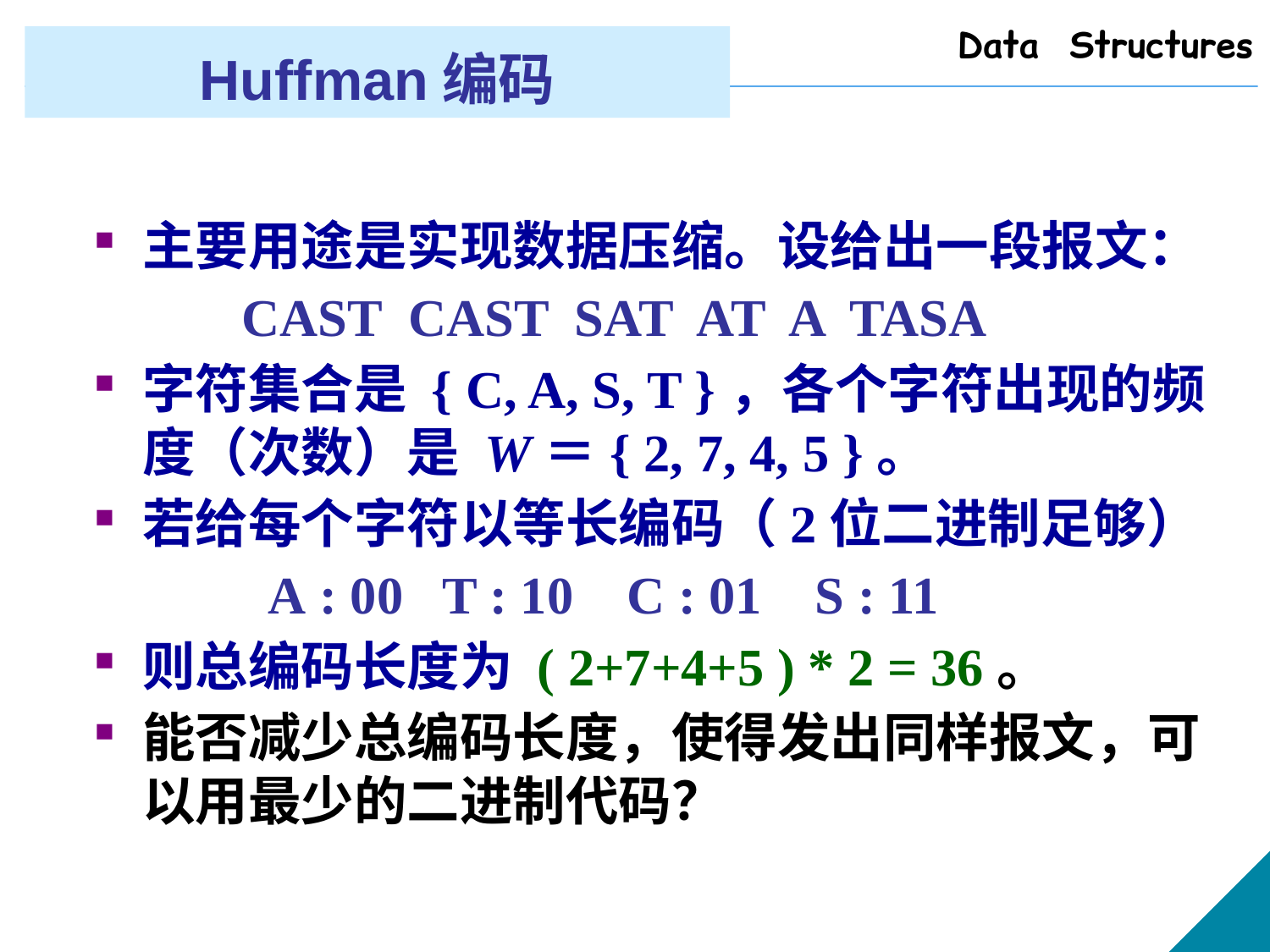

# Huffman编码
主要用途是实现数据压缩。设给出一段报文：
           CAST  CAST  SAT  AT  A  TASA
字符集合是 { C, A, S, T }，各个字符出现的频度（次数）是 W＝{ 2, 7, 4, 5 }。
若给每个字符以等长编码（2位二进制足够）
             A : 00   T : 10    C : 01    S : 11
则总编码长度为 ( 2+7+4+5 ) * 2 = 36。
能否减少总编码长度，使得发出同样报文，可以用最少的二进制代码？